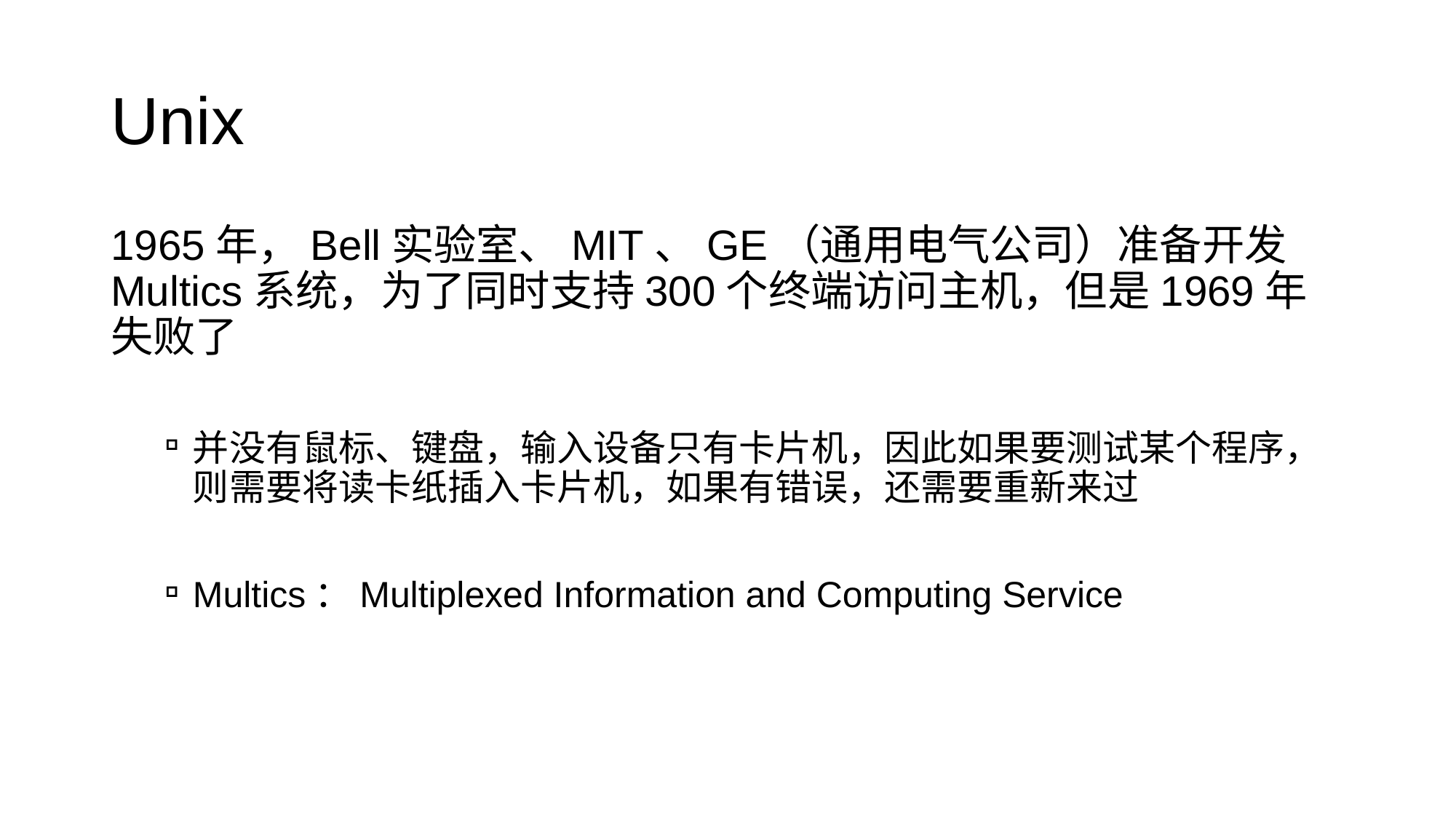

# Unix
1965年，Bell实验室、MIT、GE（通用电气公司）准备开发Multics系统，为了同时支持300个终端访问主机，但是1969年失败了

并没有鼠标、键盘，输入设备只有卡片机，因此如果要测试某个程序，则需要将读卡纸插入卡片机，如果有错误，还需要重新来过

Multics：Multiplexed Information and Computing Service